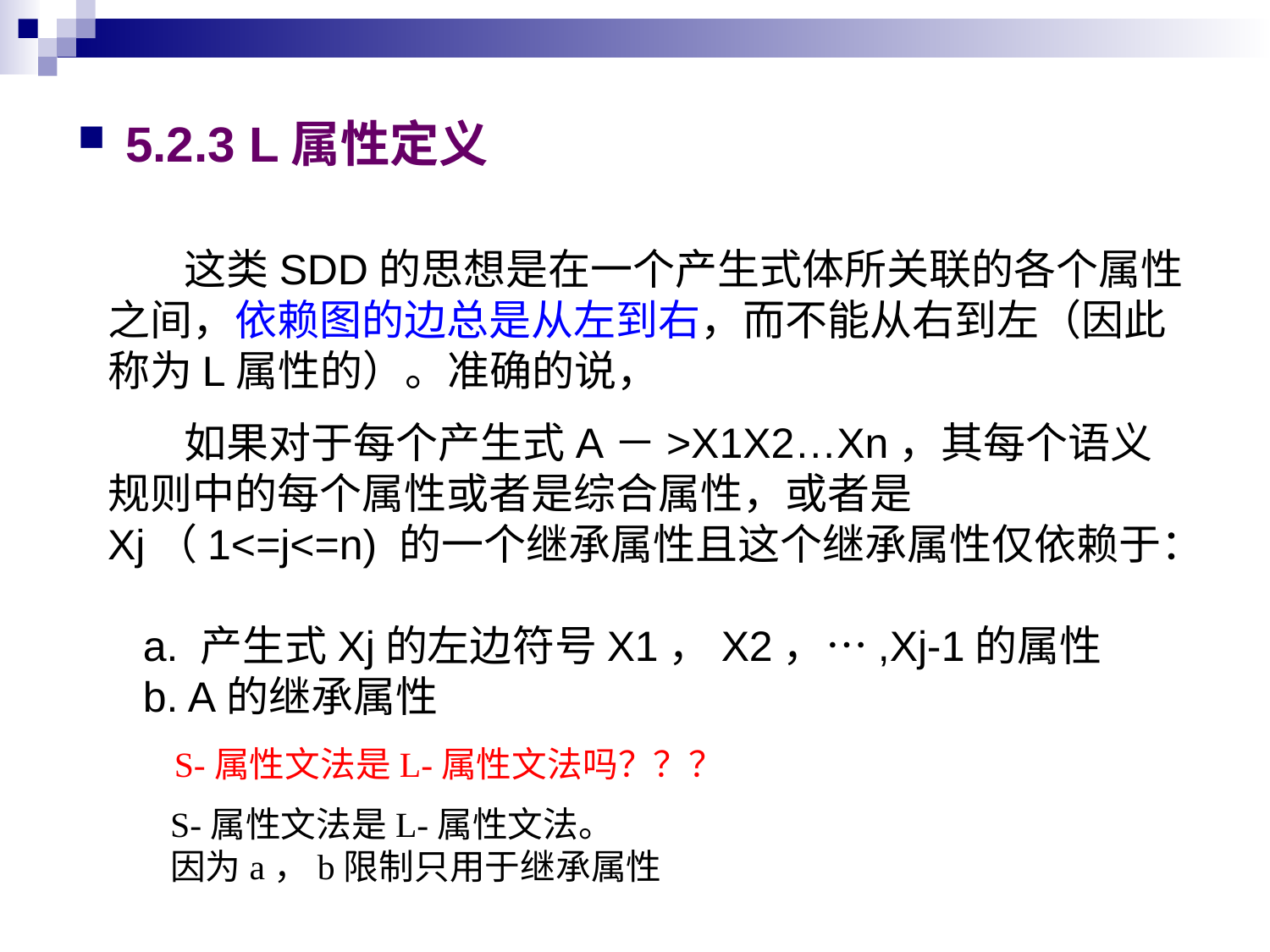

5.2.3 L属性定义
       这类SDD的思想是在一个产生式体所关联的各个属性之间，依赖图的边总是从左到右，而不能从右到左（因此称为L属性的）。准确的说，
       如果对于每个产生式A－>X1X2…Xn，其每个语义规则中的每个属性或者是综合属性，或者是Xj（1<=j<=n) 的一个继承属性且这个继承属性仅依赖于：
   a. 产生式Xj的左边符号X1，X2，…,Xj-1的属性
   b. A的继承属性
S-属性文法是L-属性文法吗？？？
S-属性文法是L-属性文法。
因为a，b限制只用于继承属性
32